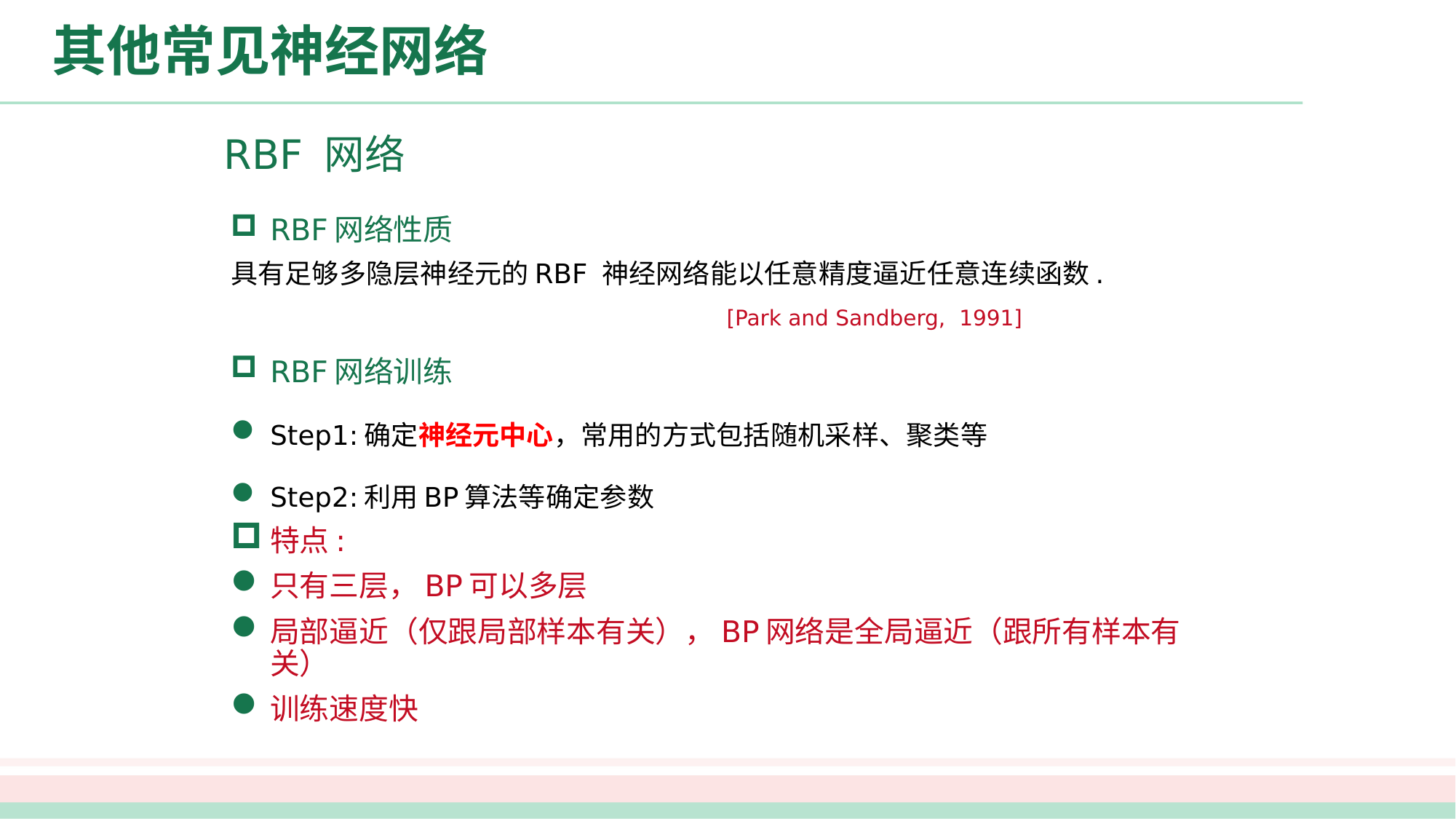

# 其他常见神经网络
RBF 网络
RBF网络性质
具有足够多隐层神经元的RBF 神经网络能以任意精度逼近任意连续函数.
                                                          [Park and Sandberg,  1991]
RBF网络训练
Step1:确定神经元中心，常用的方式包括随机采样、聚类等
Step2:利用BP算法等确定参数
特点:
只有三层，BP可以多层
局部逼近（仅跟局部样本有关），BP网络是全局逼近（跟所有样本有关）
训练速度快